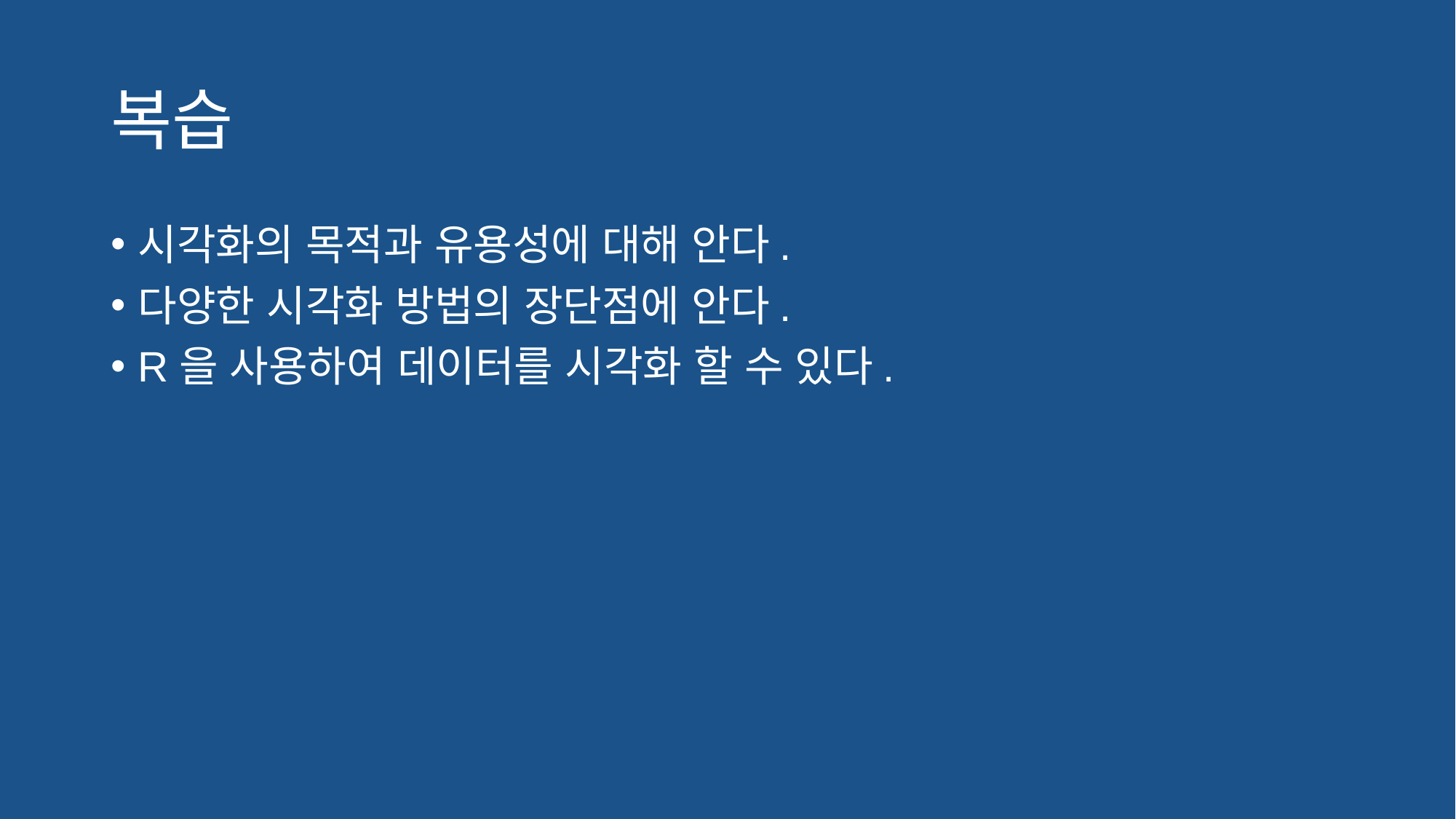

# 복습
시각화의 목적과 유용성에 대해 안다.
다양한 시각화 방법의 장단점에 안다.
R을 사용하여 데이터를 시각화 할 수 있다.